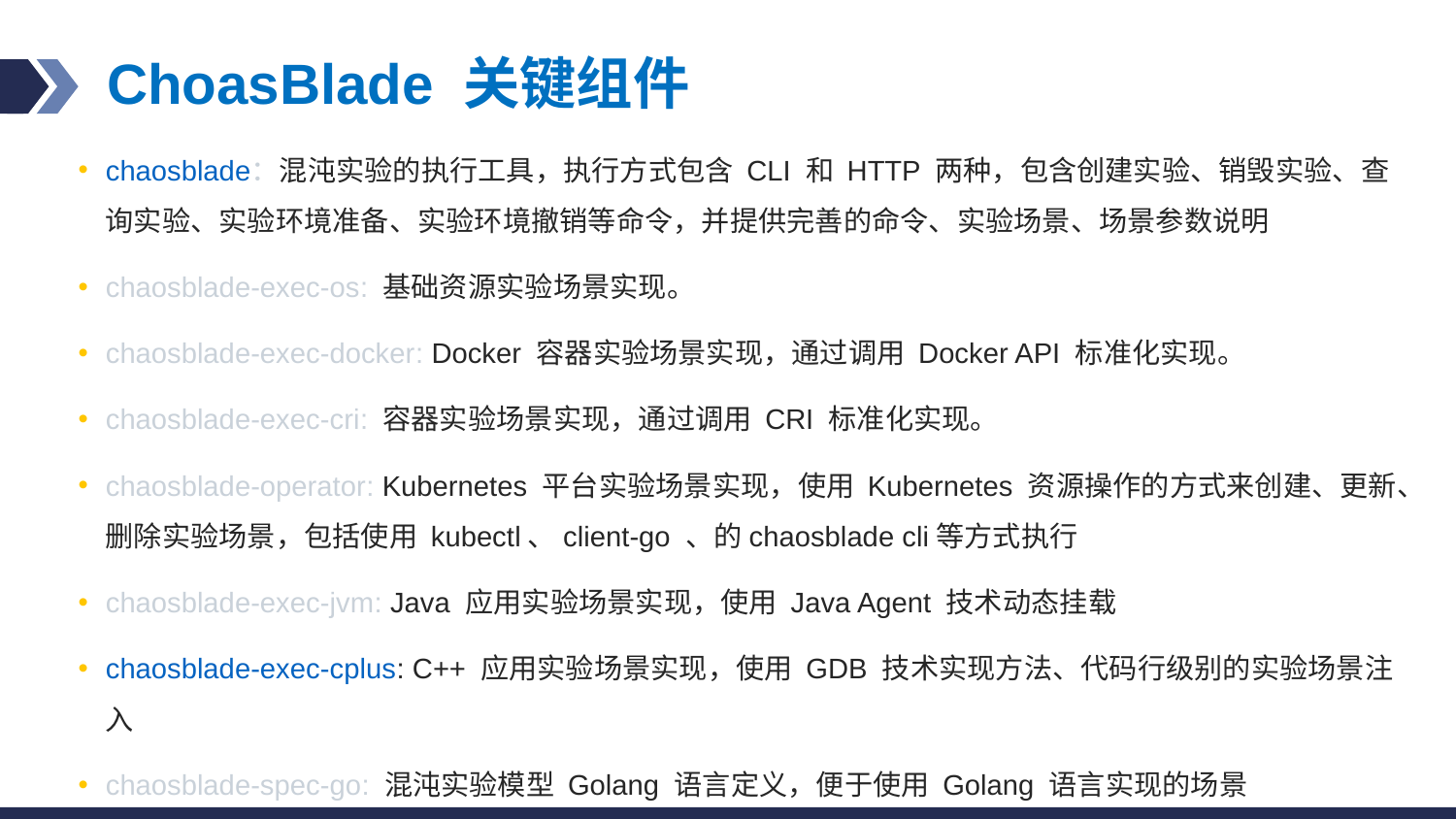

# ChoasBlade 关键组件
chaosblade：混沌实验的执行工具，执行方式包含 CLI 和 HTTP 两种，包含创建实验、销毁实验、查询实验、实验环境准备、实验环境撤销等命令，并提供完善的命令、实验场景、场景参数说明
chaosblade-exec-os: 基础资源实验场景实现。
chaosblade-exec-docker: Docker 容器实验场景实现，通过调用 Docker API 标准化实现。
chaosblade-exec-cri: 容器实验场景实现，通过调用 CRI 标准化实现。
chaosblade-operator: Kubernetes 平台实验场景实现，使用 Kubernetes 资源操作的方式来创建、更新、删除实验场景，包括使用 kubectl、client-go 、的chaosblade cli等方式执行
chaosblade-exec-jvm: Java 应用实验场景实现，使用 Java Agent 技术动态挂载
chaosblade-exec-cplus: C++ 应用实验场景实现，使用 GDB 技术实现方法、代码行级别的实验场景注入
chaosblade-spec-go: 混沌实验模型 Golang 语言定义，便于使用 Golang 语言实现的场景